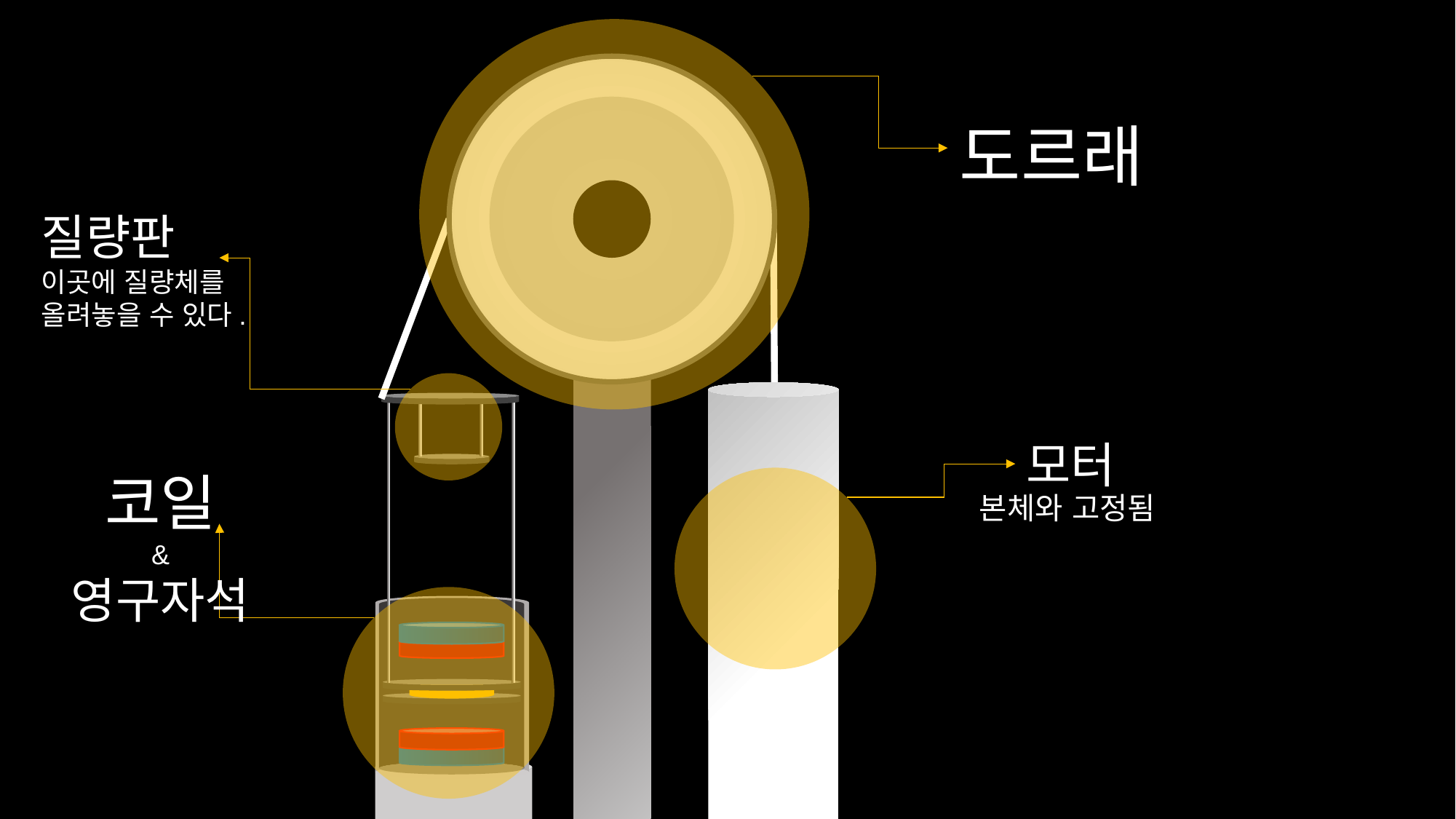

도르래

질량판
이곳에 질량체를
올려놓을 수 있다.

모터
코일
&
영구자석

본체와 고정됨

키블 저울